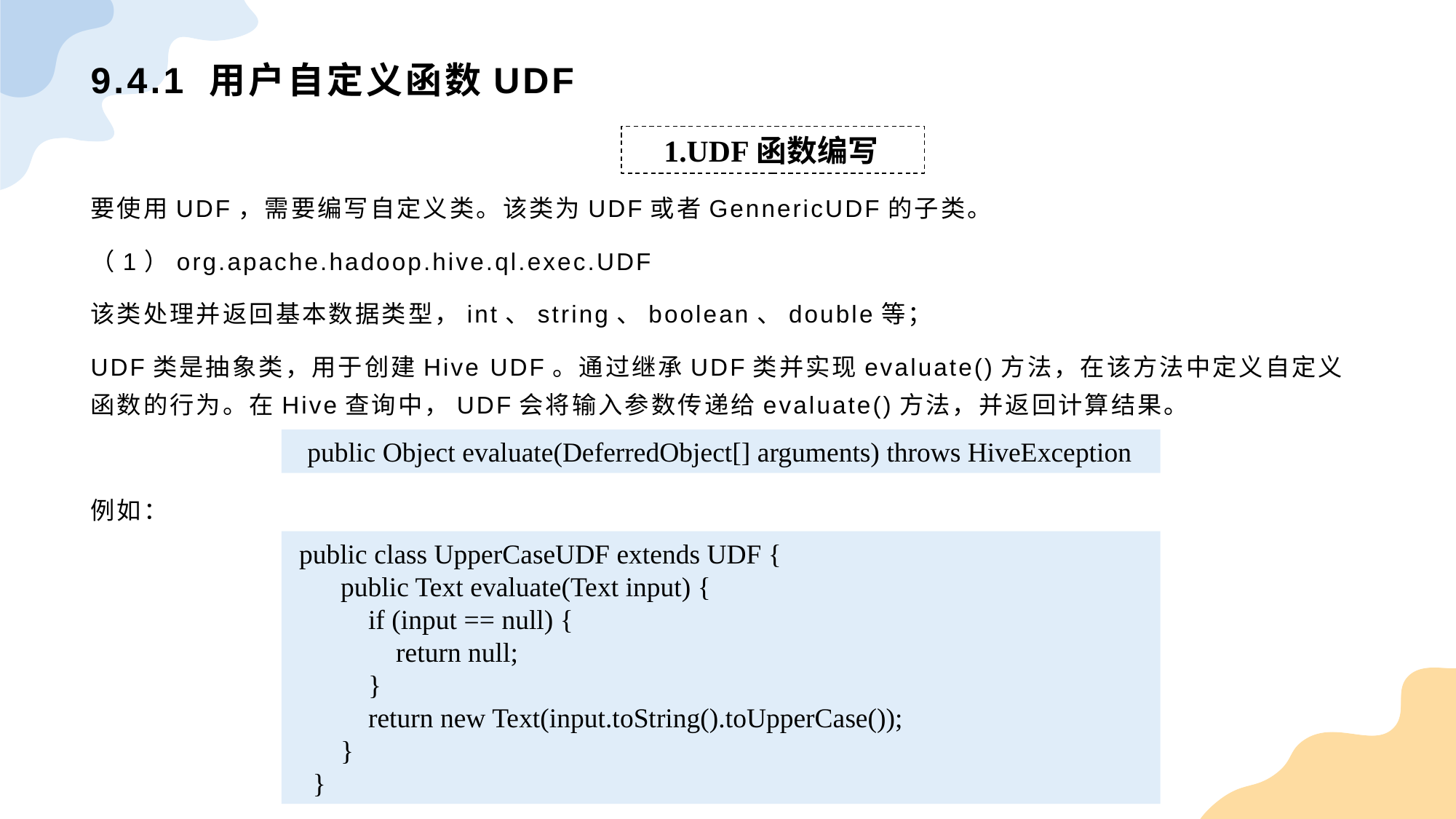

# 9.4.1 用户自定义函数UDF
1.UDF函数编写
要使用UDF，需要编写自定义类。该类为UDF或者GennericUDF的子类。
（1）org.apache.hadoop.hive.ql.exec.UDF
该类处理并返回基本数据类型，int、string、boolean、double等；
UDF类是抽象类，用于创建Hive UDF。通过继承UDF类并实现evaluate()方法，在该方法中定义自定义函数的行为。在Hive查询中，UDF会将输入参数传递给evaluate()方法，并返回计算结果。

例如：

public Object evaluate(DeferredObject[] arguments) throws HiveException
 public class UpperCaseUDF extends UDF {       public Text evaluate(Text input) {           if (input == null) {               return null;           }           return new Text(input.toString().toUpperCase());       }   }